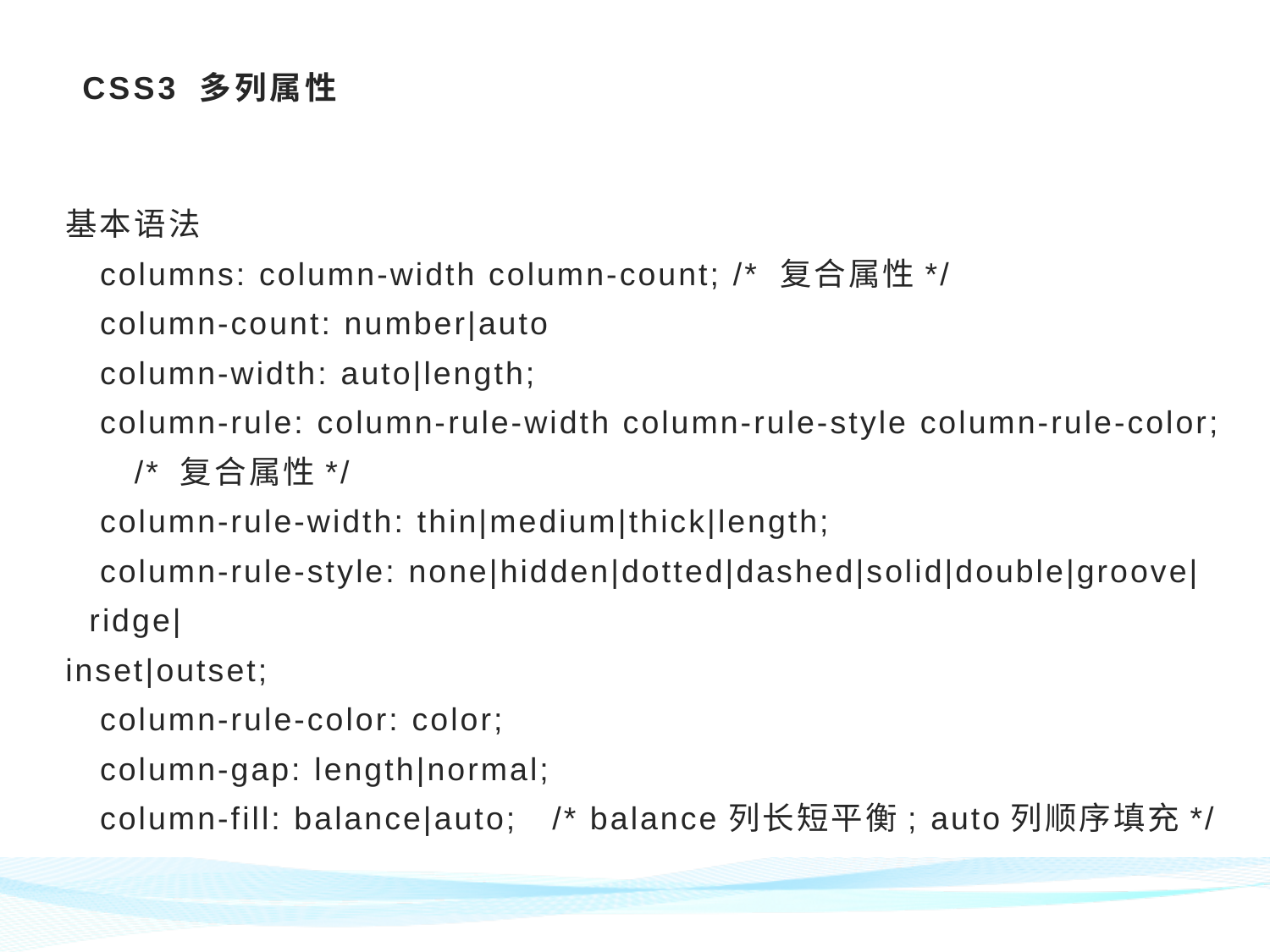

# CSS3 多列属性
基本语法
   columns: column-width column-count; /* 复合属性*/
   column-count: number|auto
   column-width: auto|length;
   column-rule: column-rule-width column-rule-style column-rule-color;
      /* 复合属性*/
   column-rule-width: thin|medium|thick|length;
   column-rule-style: none|hidden|dotted|dashed|solid|double|groove| ridge|
inset|outset;
   column-rule-color: color;
   column-gap: length|normal;
   column-fill: balance|auto;   /* balance列长短平衡; auto列顺序填充*/